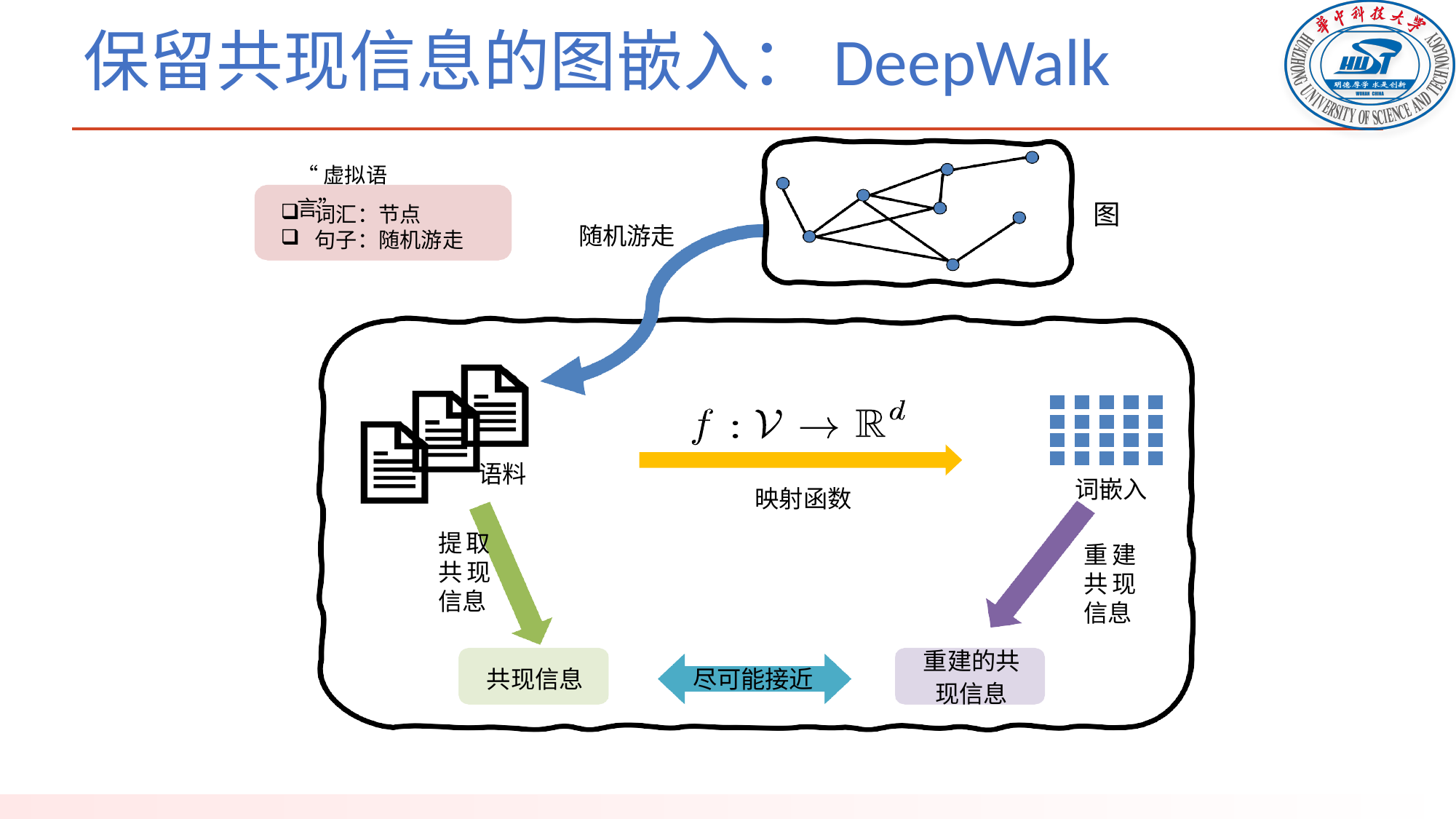

# 保留共现信息的图嵌入：DeepWalk

“虚拟语言”
图
词汇：节点
句子：随机游走
随机游走

语料
词嵌入
映射函数
提取共现信息
重建共现信息
重建的共
现信息
共现信息
尽可能接近